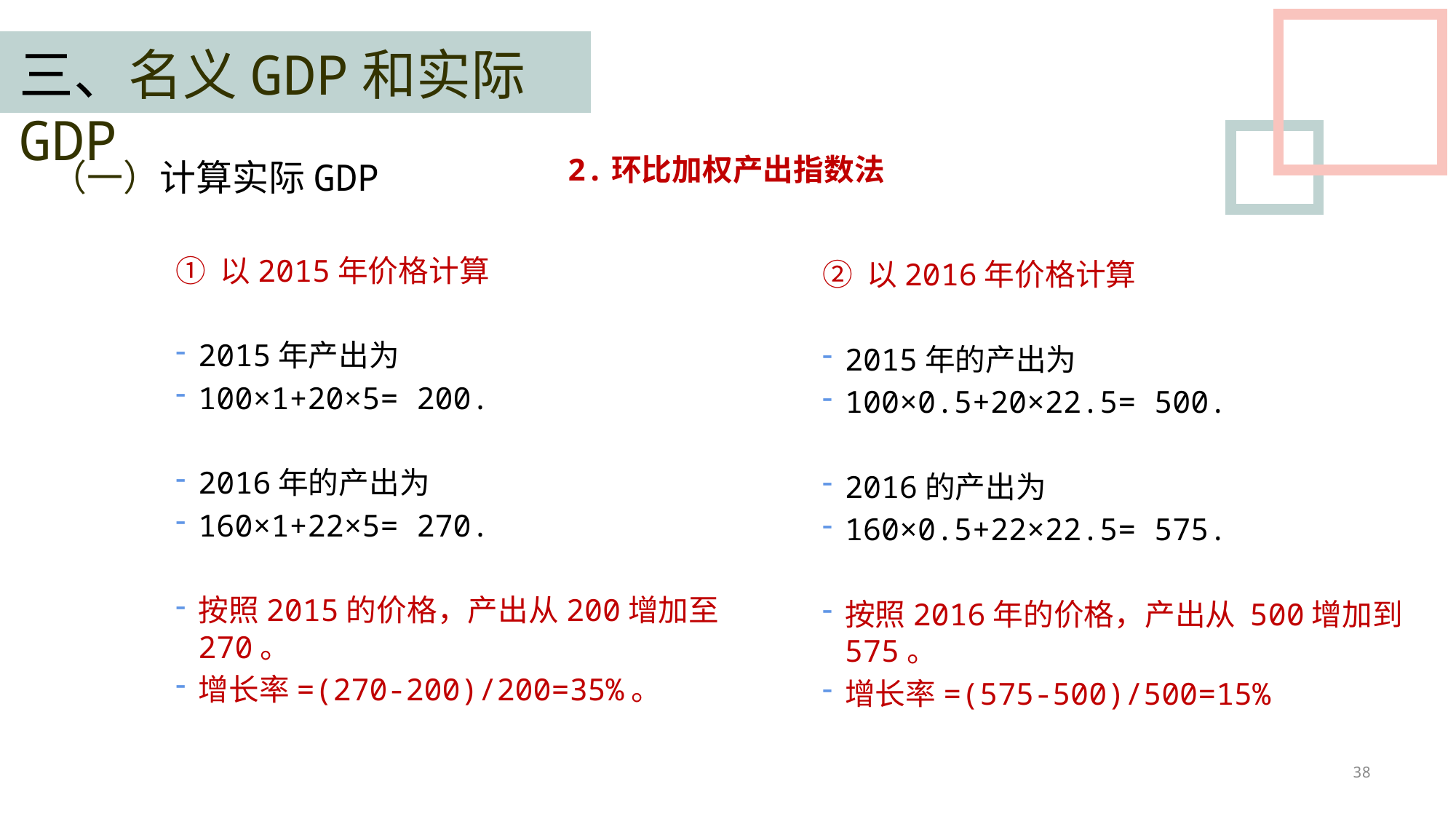

三、名义GDP和实际GDP

2.环比加权产出指数法
（一）计算实际GDP
① 以2015年价格计算

2015年产出为
100×1+20×5= 200.

2016年的产出为
160×1+22×5= 270.

按照2015的价格，产出从200增加至270。
增长率=(270-200)/200=35%。

② 以2016年价格计算

2015年的产出为
100×0.5+20×22.5= 500.

2016的产出为
160×0.5+22×22.5= 575.

按照2016年的价格，产出从 500增加到575。
增长率=(575-500)/500=15%

38